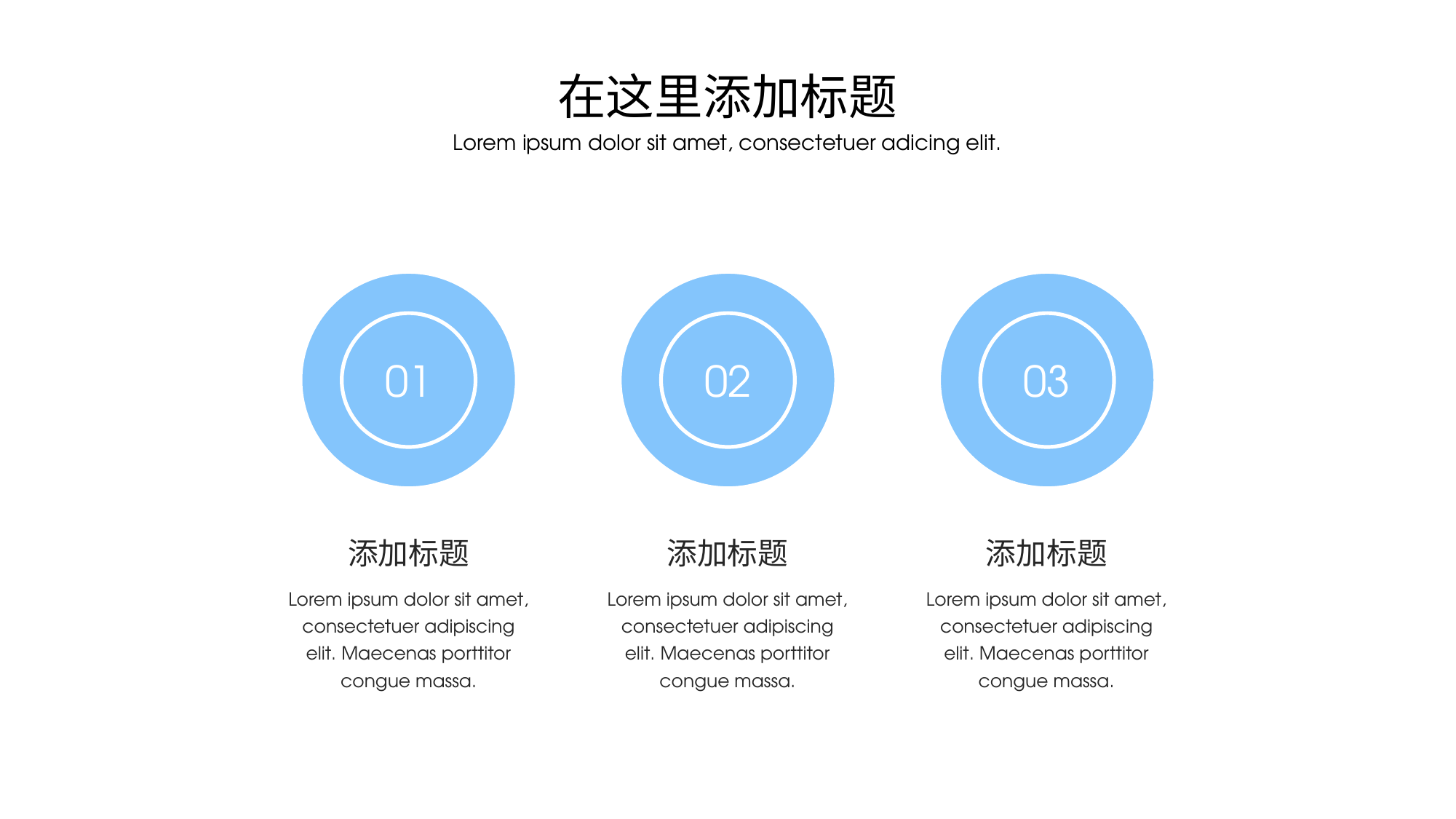

在这里添加标题
Lorem ipsum dolor sit amet, consectetuer adicing elit.

01
02
03
添加标题
添加标题
添加标题
Lorem ipsum dolor sit amet, consectetuer adipiscing elit. Maecenas porttitor congue massa.
Lorem ipsum dolor sit amet, consectetuer adipiscing elit. Maecenas porttitor congue massa.
Lorem ipsum dolor sit amet, consectetuer adipiscing elit. Maecenas porttitor congue massa.